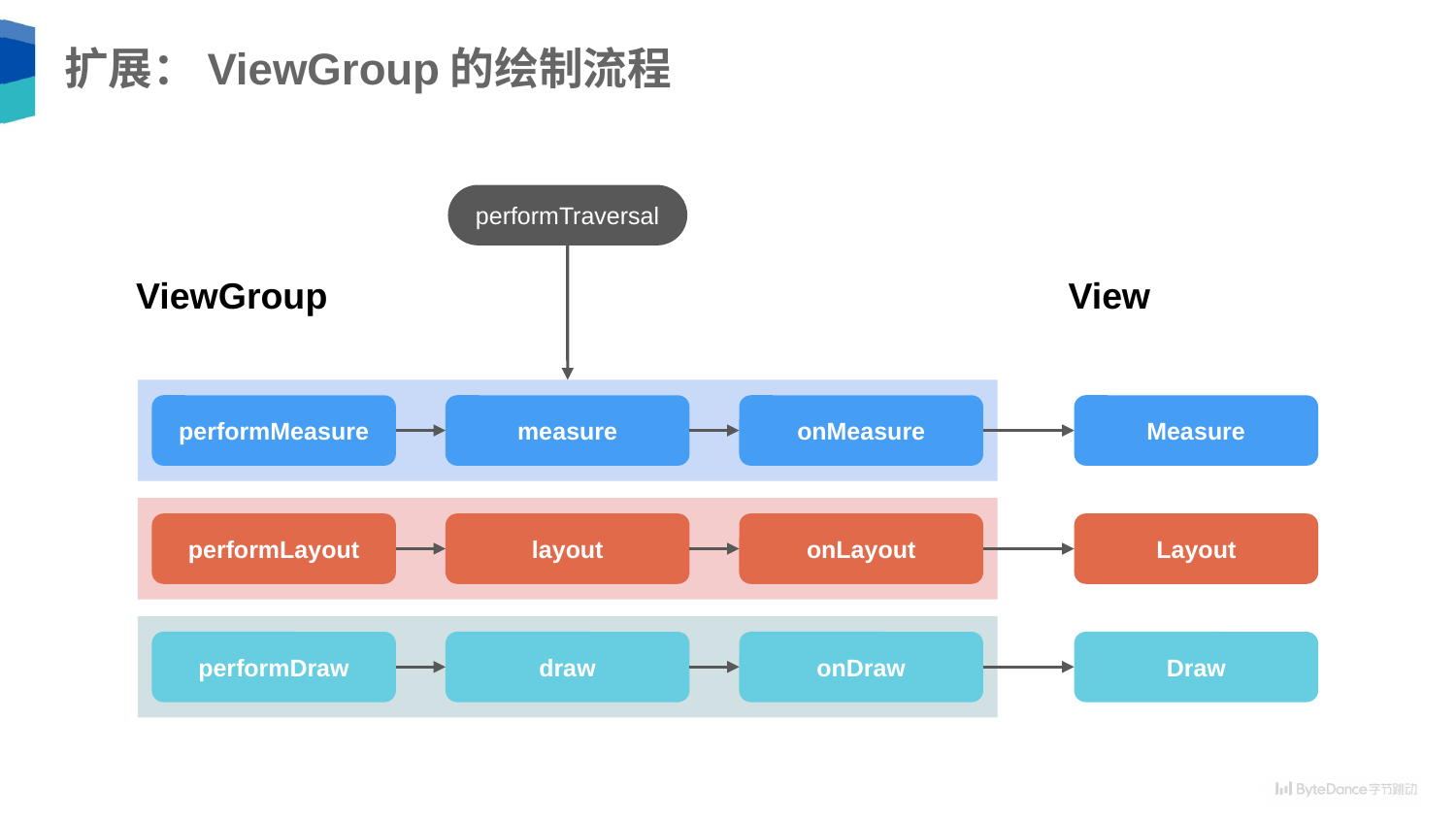

# 扩展：ViewGroup的绘制流程

performTraversal

ViewGroup
View

performMeasure

measure

onMeasure

Measure

performLayout

layout

onLayout

Layout

performDraw

draw

onDraw

Draw